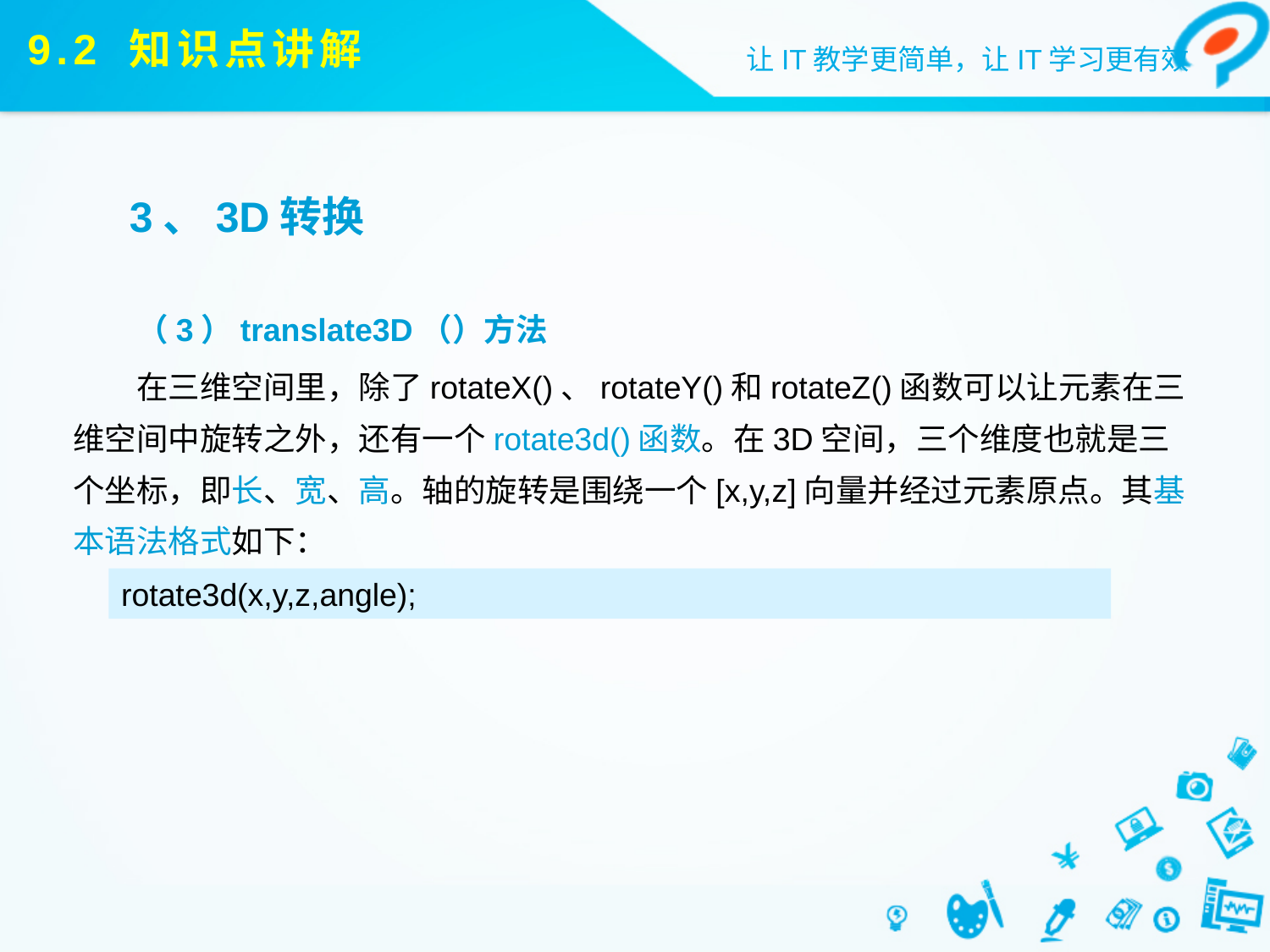

# 9.2 知识点讲解
3、3D转换
（3）translate3D（）方法
在三维空间里，除了rotateX()、rotateY()和rotateZ()函数可以让元素在三维空间中旋转之外，还有一个rotate3d()函数。在3D空间，三个维度也就是三个坐标，即长、宽、高。轴的旋转是围绕一个[x,y,z]向量并经过元素原点。其基本语法格式如下：

rotate3d(x,y,z,angle);